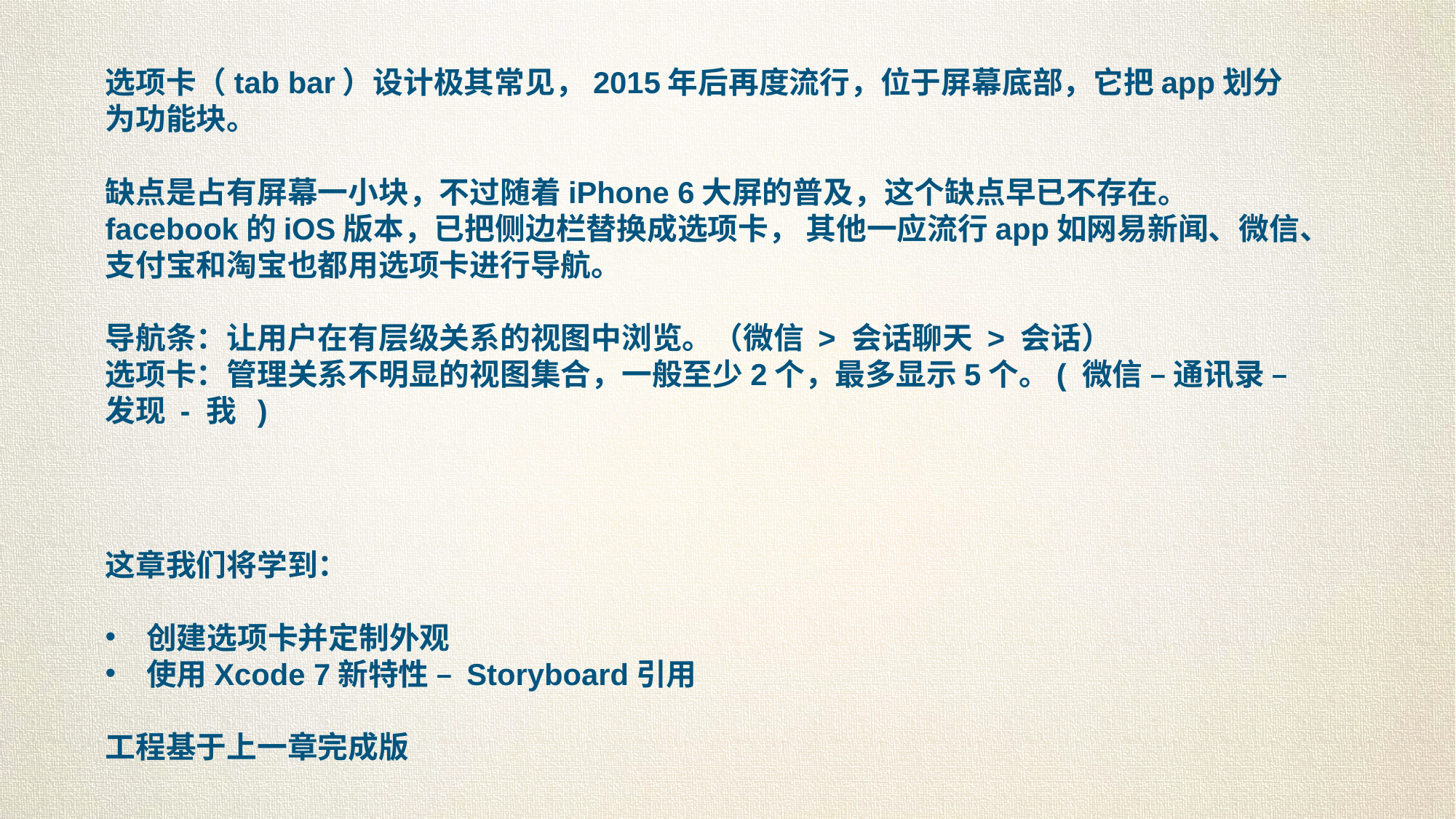

选项卡（tab bar）设计极其常见，2015年后再度流行，位于屏幕底部，它把app划分为功能块。

缺点是占有屏幕一小块，不过随着iPhone 6大屏的普及，这个缺点早已不存在。 facebook的iOS版本，已把侧边栏替换成选项卡， 其他一应流行app如网易新闻、微信、支付宝和淘宝也都用选项卡进行导航。

导航条：让用户在有层级关系的视图中浏览。（微信 > 会话聊天 > 会话）
选项卡：管理关系不明显的视图集合，一般至少2个，最多显示5个。( 微信 – 通讯录 – 发现 - 我  )
这章我们将学到：

创建选项卡并定制外观
使用Xcode 7新特性 – Storyboard引用

工程基于上一章完成版